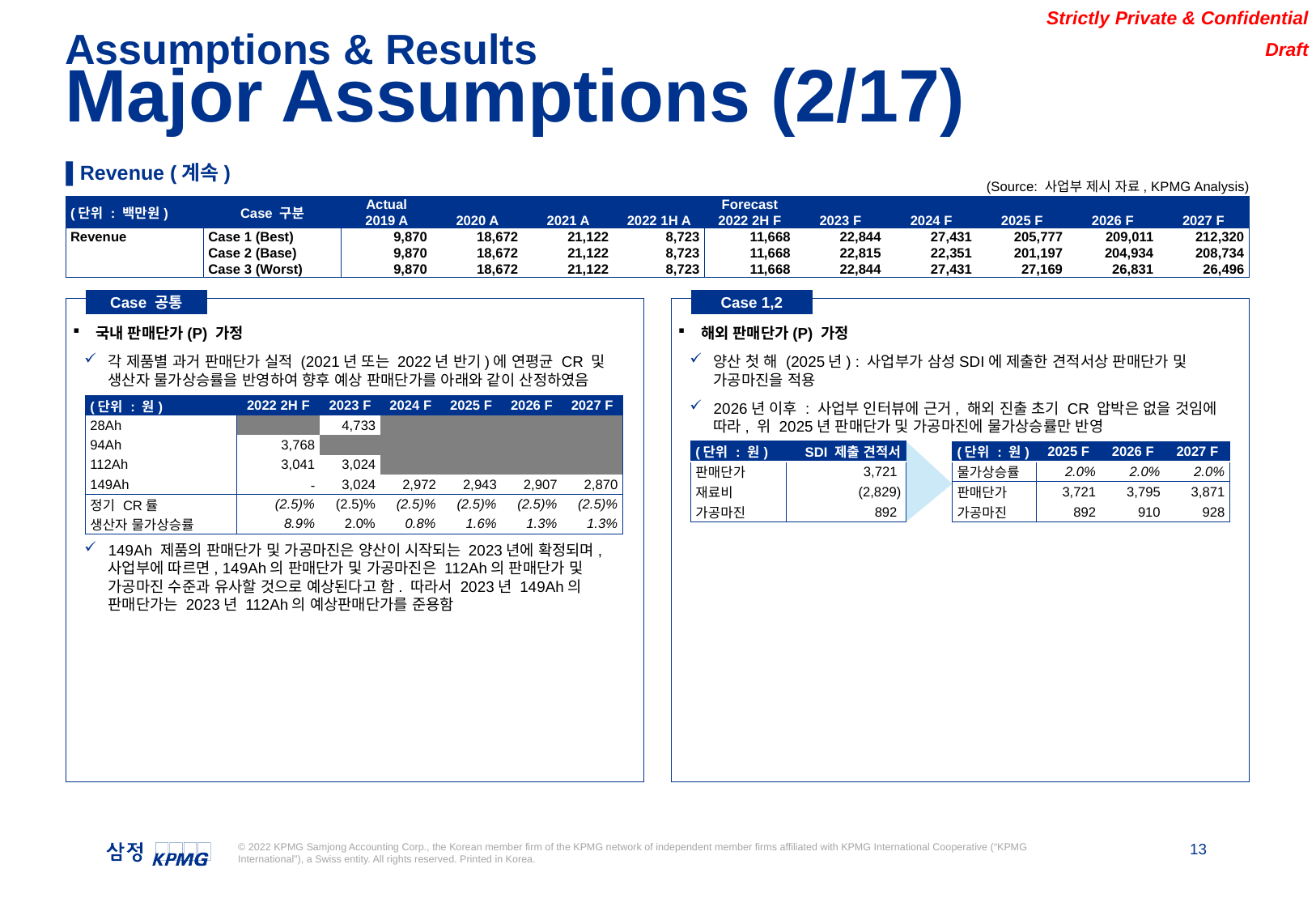

Assumptions & Results
Major Assumptions (2/17)
▌Revenue (계속)
(Source: 사업부 제시 자료, KPMG Analysis)
| (단위 : 백만원) | Case 구분 | Actual |  |  |  | Forecast |  |  |  |  |  |
| --- | --- | --- | --- | --- | --- | --- | --- | --- | --- | --- | --- |
|  |  | 2019 A | 2020 A | 2021 A | 2022 1H A | 2022 2H F | 2023 F | 2024 F | 2025 F | 2026 F | 2027 F |
| Revenue | Case 1 (Best) | 9,870 | 18,672 | 21,122 | 8,723 | 11,668 | 22,844 | 27,431 | 205,777 | 209,011 | 212,320 |
|  | Case 2 (Base) | 9,870 | 18,672 | 21,122 | 8,723 | 11,668 | 22,815 | 22,351 | 201,197 | 204,934 | 208,734 |
|  | Case 3 (Worst) | 9,870 | 18,672 | 21,122 | 8,723 | 11,668 | 22,844 | 27,431 | 27,169 | 26,831 | 26,496 |
Case 공통
Case 1,2
Dd
국내 판매단가(P) 가정
각 제품별 과거 판매단가 실적 (2021년 또는 2022년 반기)에 연평균 CR 및 생산자 물가상승률을 반영하여 향후 예상 판매단가를 아래와 같이 산정하였음

149Ah 제품의 판매단가 및 가공마진은 양산이 시작되는 2023년에 확정되며, 사업부에 따르면, 149Ah의 판매단가 및 가공마진은 112Ah의 판매단가 및 가공마진 수준과 유사할 것으로 예상된다고 함. 따라서 2023년 149Ah의 판매단가는 2023년 112Ah의 예상판매단가를 준용함

Dd
해외 판매단가(P) 가정
양산 첫 해 (2025년) : 사업부가 삼성SDI에 제출한 견적서상 판매단가 및 가공마진을 적용
2026년 이후 : 사업부 인터뷰에 근거, 해외 진출 초기 CR 압박은 없을 것임에 따라, 위 2025년 판매단가 및 가공마진에 물가상승률만 반영

| (단위 : 원) | 2022 2H F | 2023 F | 2024 F | 2025 F | 2026 F | 2027 F |
| --- | --- | --- | --- | --- | --- | --- |
| 28Ah |  | 4,733 |  |  |  |  |
| 94Ah | 3,768 |  |  |  |  |  |
| 112Ah | 3,041 | 3,024 |  |  |  |  |
| 149Ah | - | 3,024 | 2,972 | 2,943 | 2,907 | 2,870 |
| 정기 CR률 | (2.5)% | (2.5)% | (2.5)% | (2.5)% | (2.5)% | (2.5)% |
| 생산자 물가상승률 | 8.9% | 2.0% | 0.8% | 1.6% | 1.3% | 1.3% |
| (단위 : 원) | SDI 제출 견적서 |
| --- | --- |
| 판매단가 | 3,721 |
| 재료비 | (2,829) |
| 가공마진 | 892 |
| (단위 : 원) | 2025 F | 2026 F | 2027 F |
| --- | --- | --- | --- |
| 물가상승률 | 2.0% | 2.0% | 2.0% |
| 판매단가 | 3,721 | 3,795 | 3,871 |
| 가공마진 | 892 | 910 | 928 |